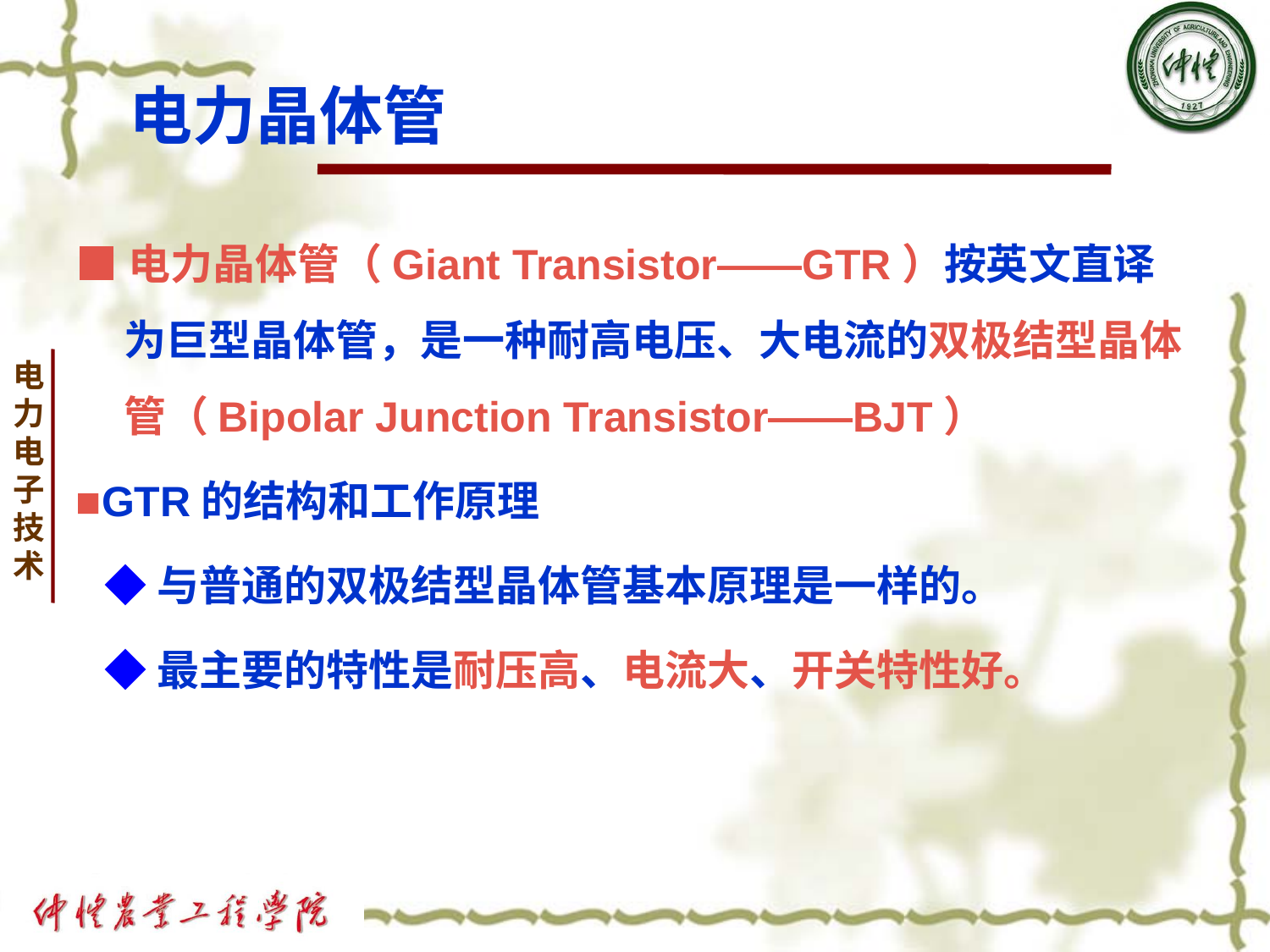

# 电力晶体管
■电力晶体管（Giant Transistor——GTR）按英文直译为巨型晶体管，是一种耐高电压、大电流的双极结型晶体管（Bipolar Junction Transistor——BJT）
■GTR的结构和工作原理
   ◆与普通的双极结型晶体管基本原理是一样的。
   ◆最主要的特性是耐压高、电流大、开关特性好。